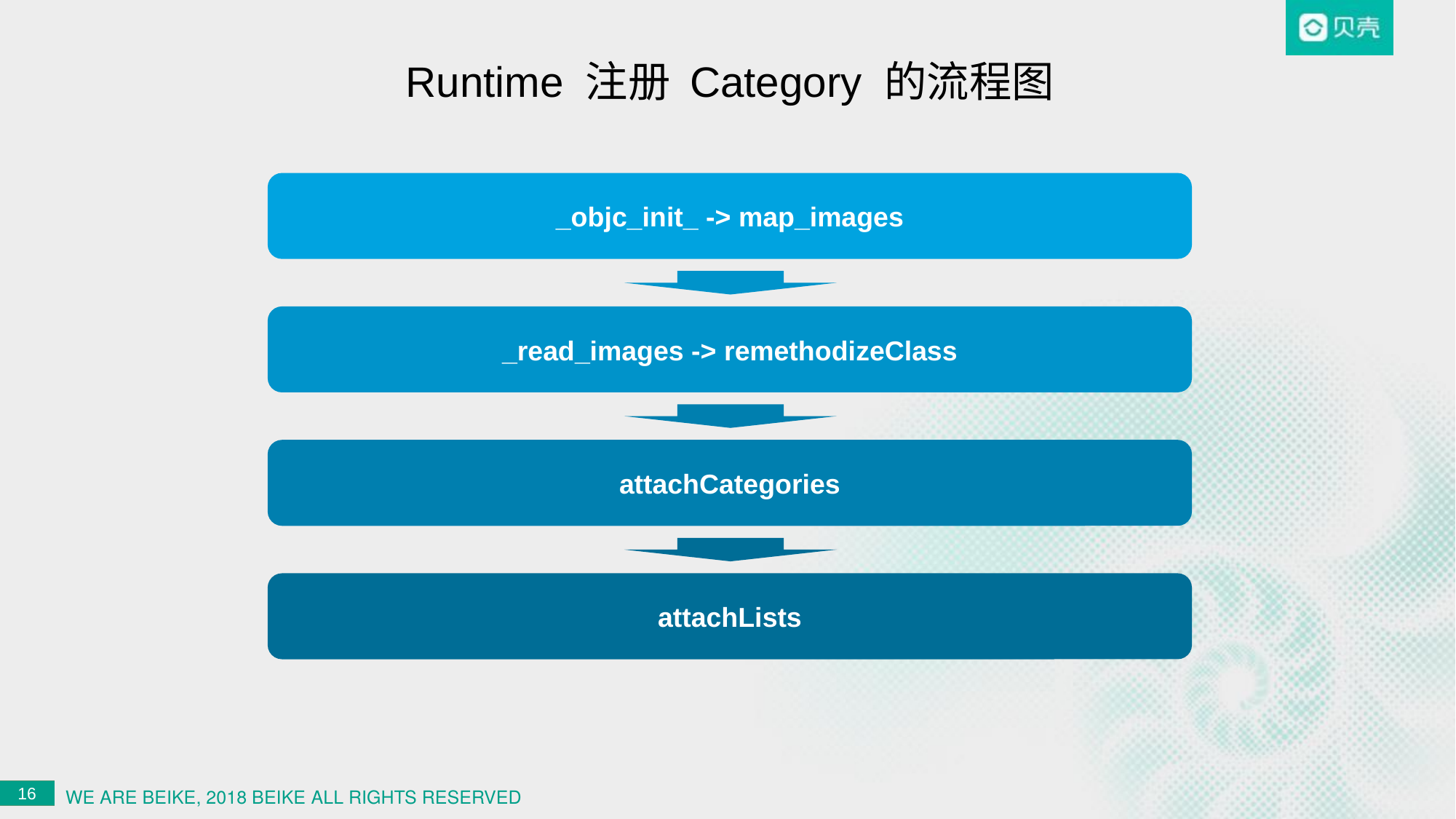

# Runtime 注册 Category 的流程图
_objc_init_ -> map_images

_read_images -> remethodizeClass

attachCategories

attachLists